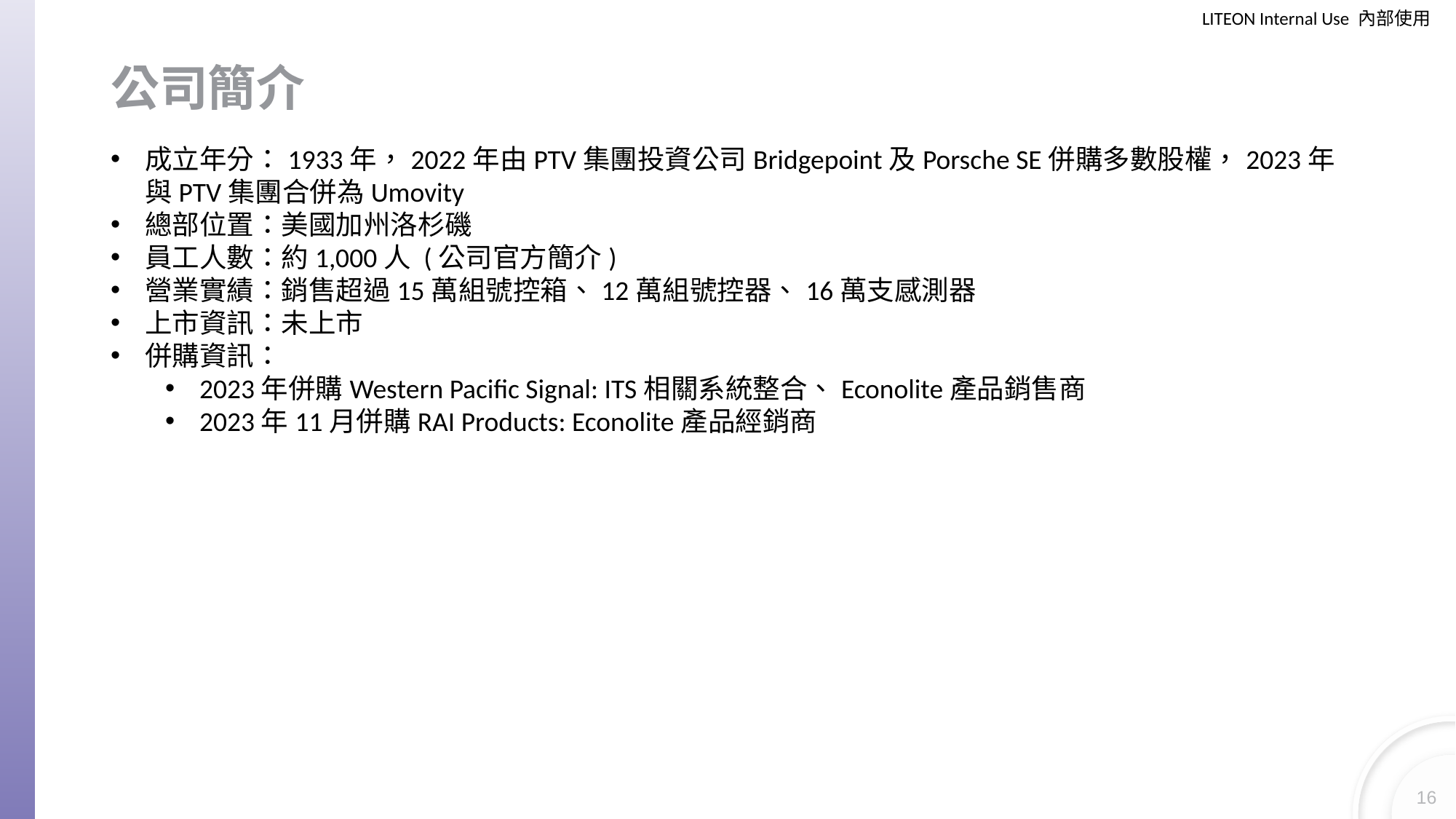

# 公司簡介
成立年分：1933年，2022年由PTV集團投資公司Bridgepoint及Porsche SE併購多數股權，2023年與PTV集團合併為Umovity
總部位置：美國加州洛杉磯
員工人數：約1,000人 (公司官方簡介)
營業實績：銷售超過15萬組號控箱、12萬組號控器、16萬支感測器
上市資訊：未上市
併購資訊：
2023年併購Western Pacific Signal: ITS相關系統整合、Econolite產品銷售商
2023年11月併購RAI Products: Econolite產品經銷商
16